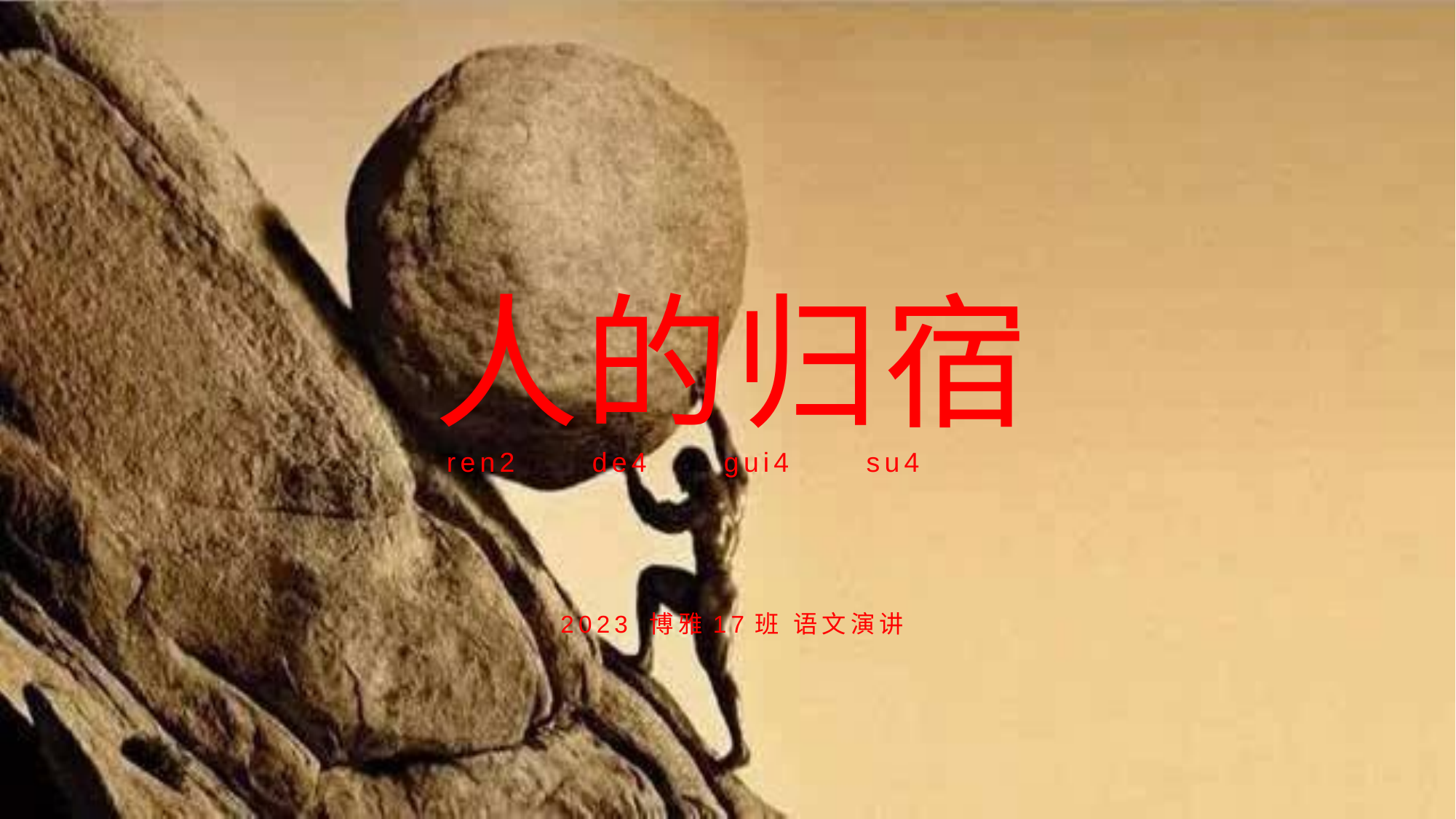

# 人的归宿 ren2      de4      gui4      su4 2023 博雅17班 语文演讲